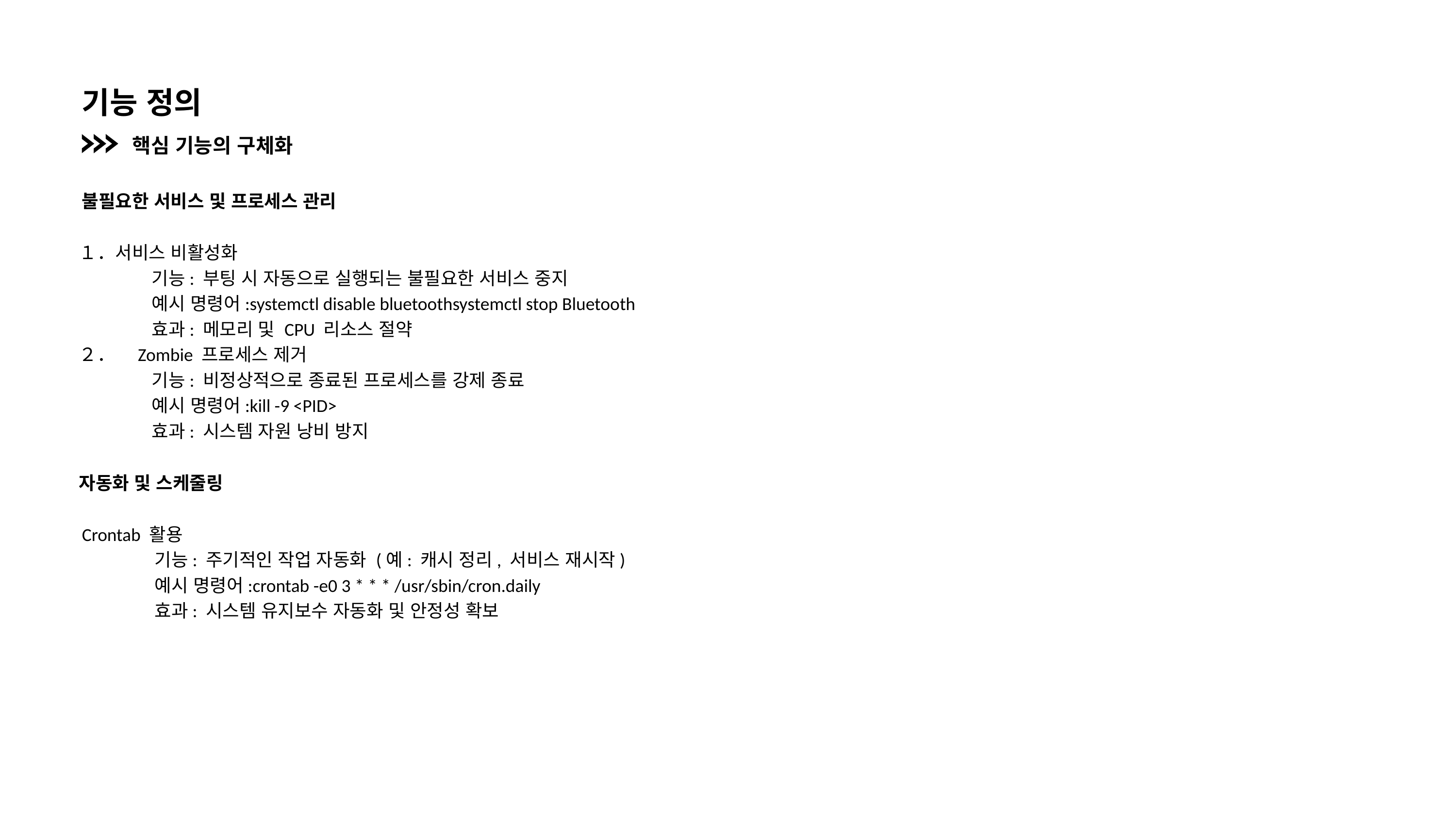

기능 정의
핵심 기능의 구체화

불필요한 서비스 및 프로세스 관리
１．서비스 비활성화
	기능: 부팅 시 자동으로 실행되는 불필요한 서비스 중지
	예시 명령어:systemctl disable bluetoothsystemctl stop Bluetooth
	효과: 메모리 및 CPU 리소스 절약
２．　Zombie 프로세스 제거
	기능: 비정상적으로 종료된 프로세스를 강제 종료
	예시 명령어:kill -9 <PID>
	효과: 시스템 자원 낭비 방지
자동화 및 스케줄링
Crontab 활용
	기능: 주기적인 작업 자동화 (예: 캐시 정리, 서비스 재시작)
	예시 명령어:crontab -e0 3 * * * /usr/sbin/cron.daily
	효과: 시스템 유지보수 자동화 및 안정성 확보